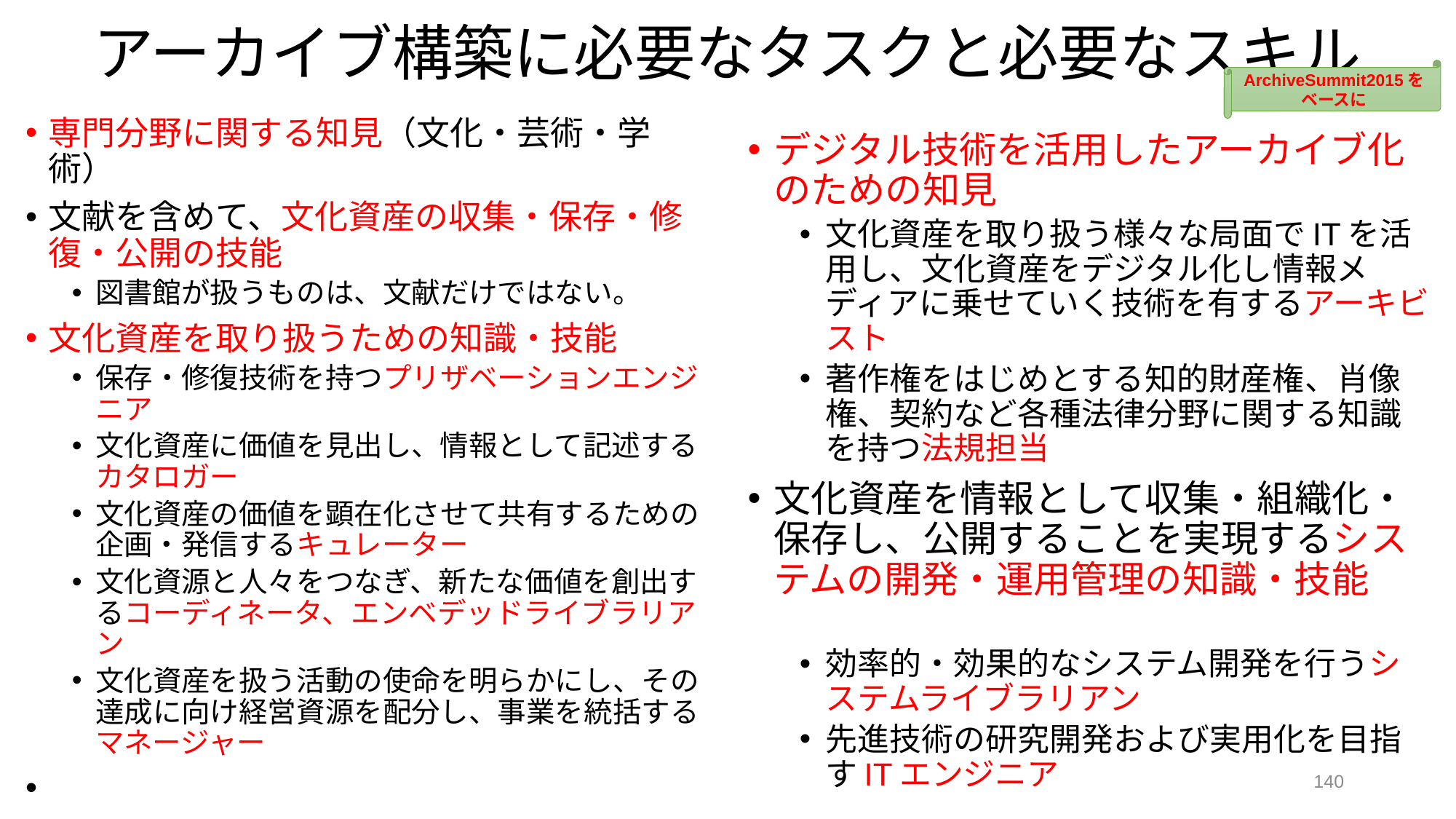

# アーカイブ構築に必要なタスクと必要なスキル
ArchiveSummit2015をベースに
専門分野に関する知見（文化・芸術・学術）
文献を含めて、文化資産の収集・保存・修復・公開の技能
図書館が扱うものは、文献だけではない。
文化資産を取り扱うための知識・技能
保存・修復技術を持つプリザベーションエンジニア
文化資産に価値を見出し、情報として記述するカタロガー
文化資産の価値を顕在化させて共有するための企画・発信するキュレーター
文化資源と人々をつなぎ、新たな価値を創出するコーディネータ、エンベデッドライブラリアン
文化資産を扱う活動の使命を明らかにし、その達成に向け経営資源を配分し、事業を統括するマネージャー

デジタル技術を活用したアーカイブ化のための知見
文化資産を取り扱う様々な局面でITを活用し、文化資産をデジタル化し情報メディアに乗せていく技術を有するアーキビスト
著作権をはじめとする知的財産権、肖像権、契約など各種法律分野に関する知識を持つ法規担当
文化資産を情報として収集・組織化・保存し、公開することを実現するシステムの開発・運用管理の知識・技能
効率的・効果的なシステム開発を行うシステムライブラリアン
先進技術の研究開発および実用化を目指すITエンジニア

140